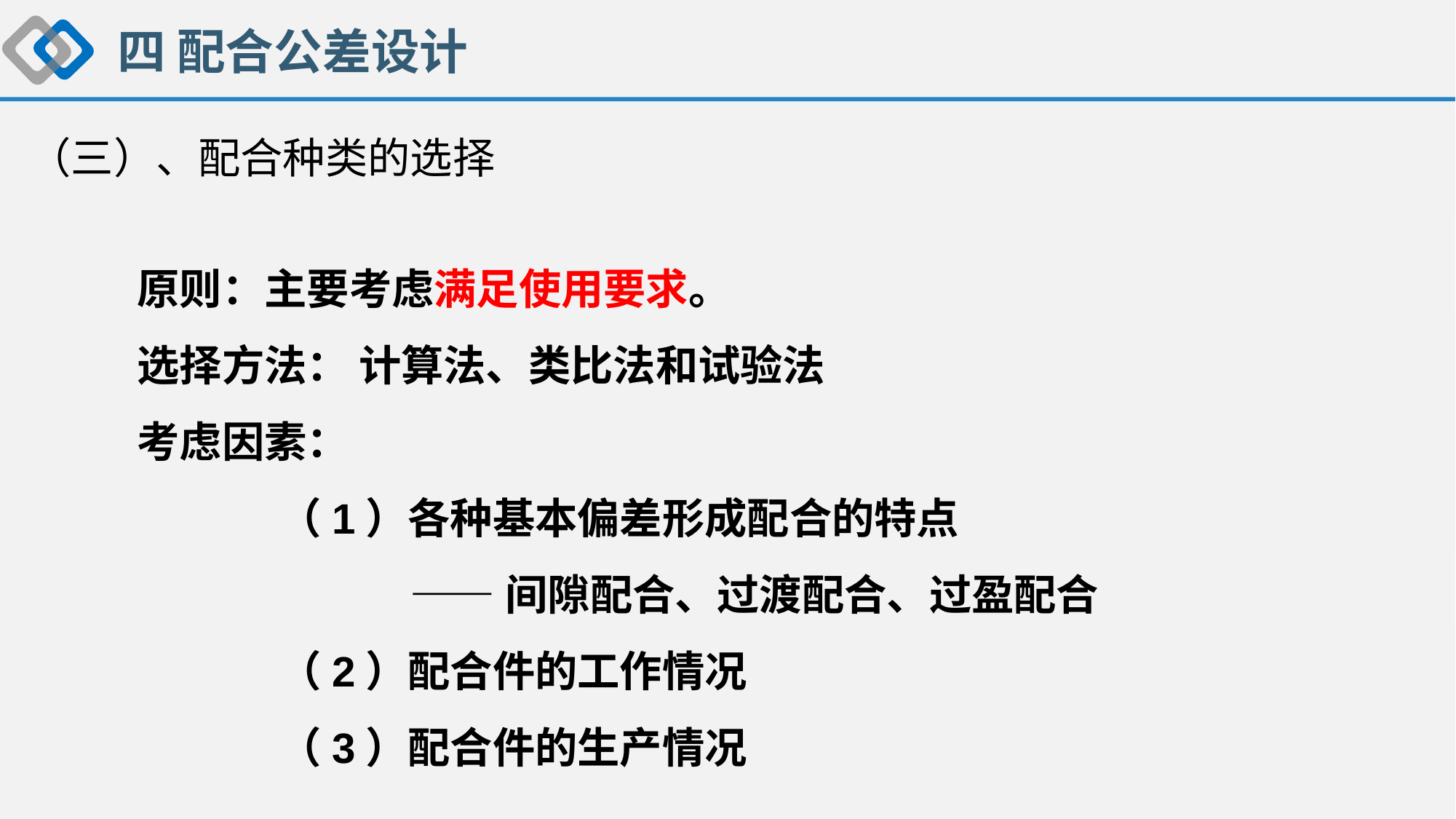

四 配合公差设计
（三）、配合种类的选择
原则：主要考虑满足使用要求。
选择方法： 计算法、类比法和试验法
考虑因素：
        （1）各种基本偏差形成配合的特点
                 ——间隙配合、过渡配合、过盈配合
        （2）配合件的工作情况
        （3）配合件的生产情况